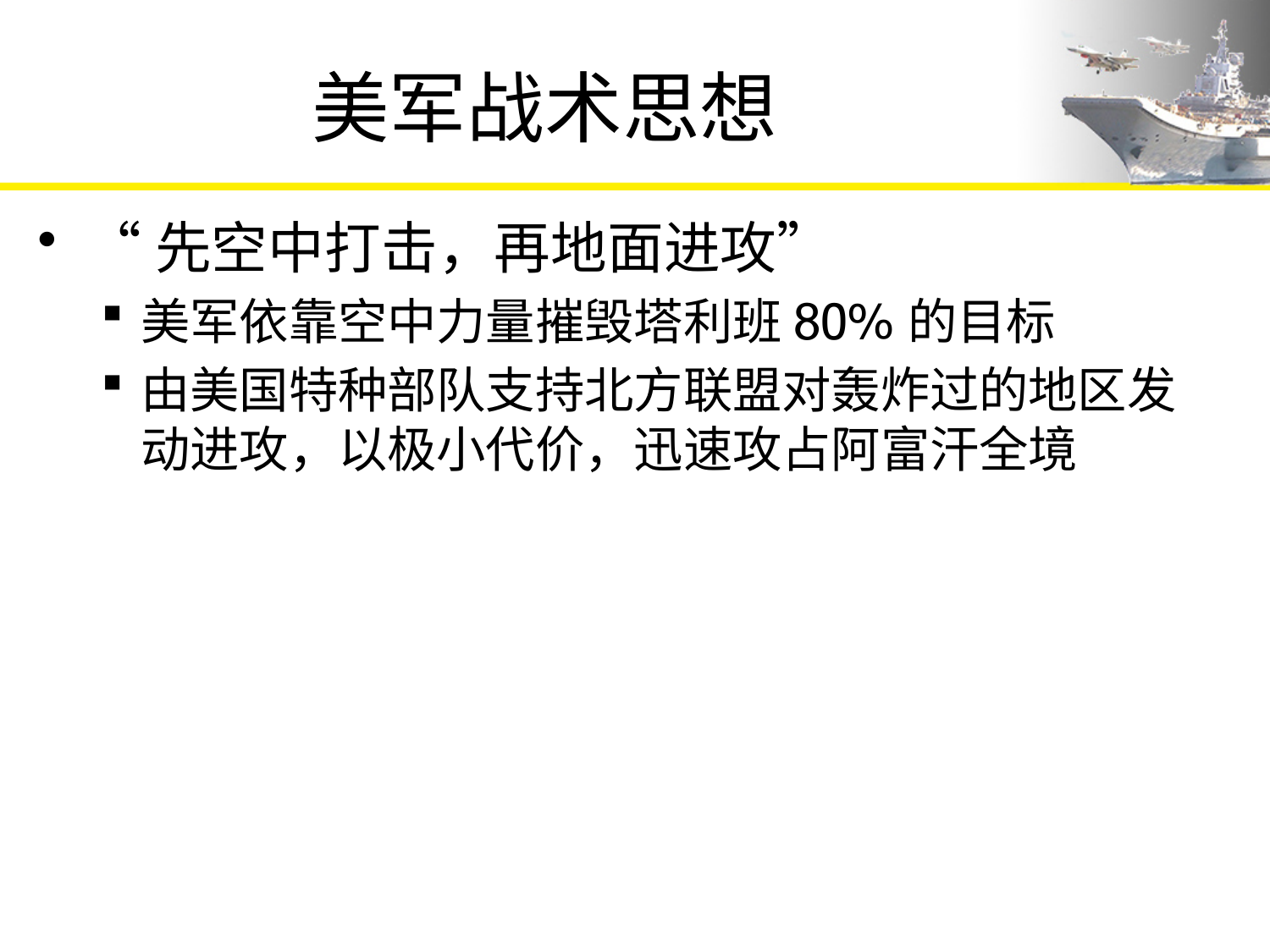

# 美军战术思想
“先空中打击，再地面进攻”
美军依靠空中力量摧毁塔利班80%的目标
由美国特种部队支持北方联盟对轰炸过的地区发动进攻，以极小代价，迅速攻占阿富汗全境